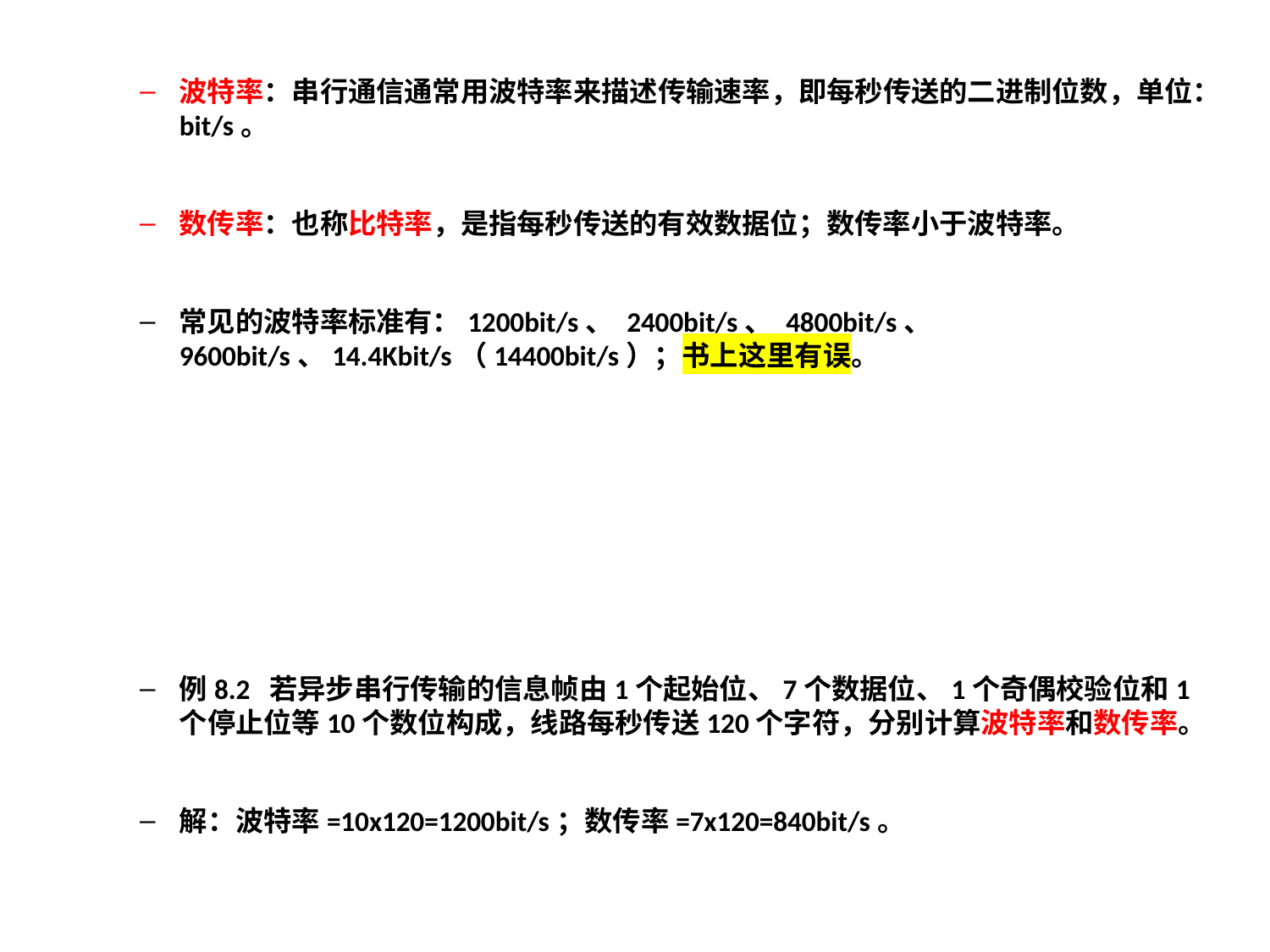

波特率：串行通信通常用波特率来描述传输速率，即每秒传送的二进制位数，单位：bit/s。

数传率：也称比特率，是指每秒传送的有效数据位；数传率小于波特率。

常见的波特率标准有：1200bit/s、 2400bit/s、 4800bit/s、 9600bit/s、14.4Kbit/s（14400bit/s）；书上这里有误。

例8.2  若异步串行传输的信息帧由1个起始位、7个数据位、1个奇偶校验位和1个停止位等10个数位构成，线路每秒传送120个字符，分别计算波特率和数传率。

解：波特率=10x120=1200bit/s；数传率=7x120=840bit/s。